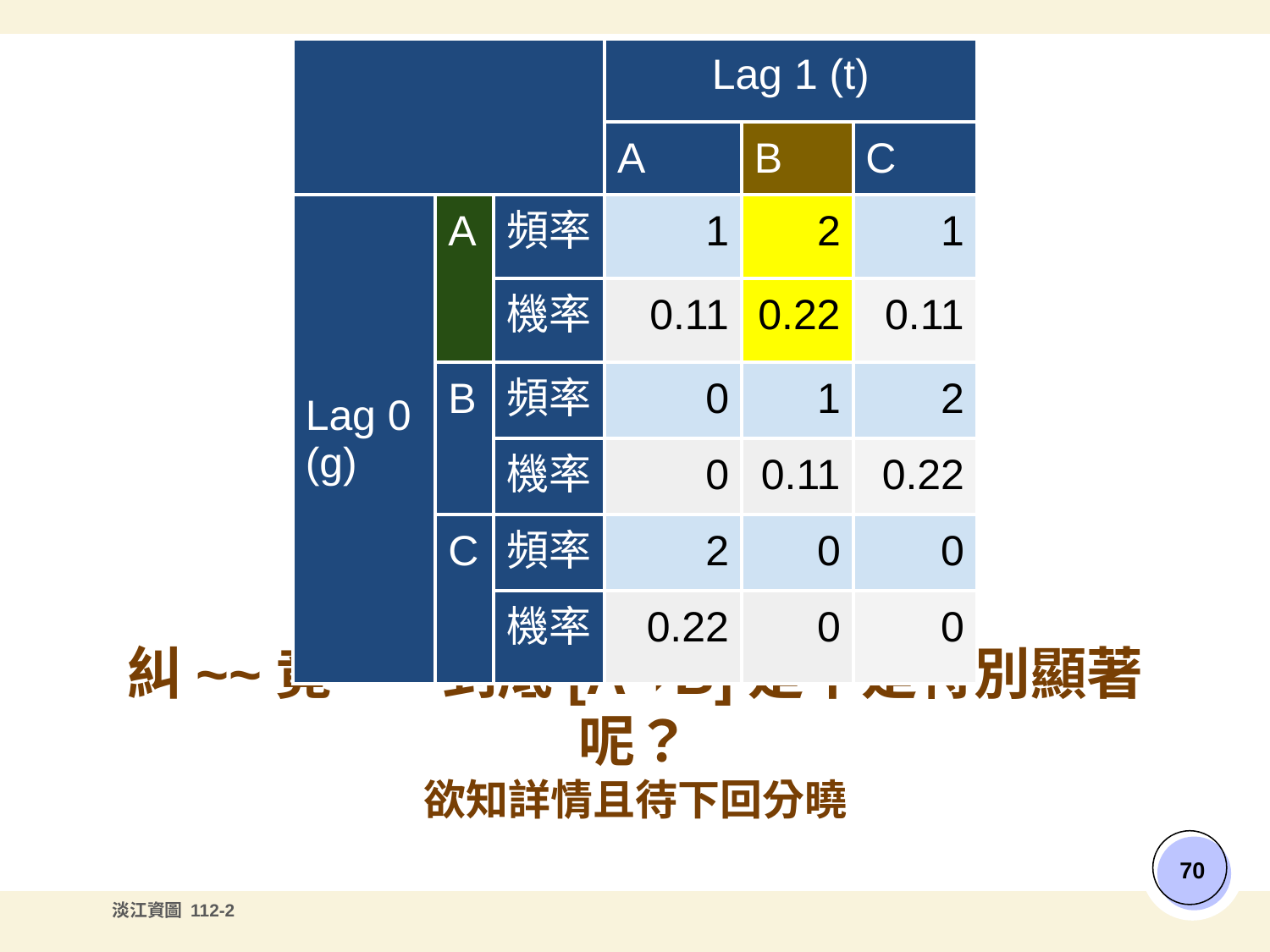

|  |  |  | Lag 1 (t) |  |  |
| --- | --- | --- | --- | --- | --- |
|  |  |  | A | B | C |
| Lag 0 (g) | A | 頻率 | 1 | 2 | 1 |
|  |  | 機率 | 0.11 | 0.22 | 0.11 |
|  | B | 頻率 | 0 | 1 | 2 |
|  |  | 機率 | 0 | 0.11 | 0.22 |
|  | C | 頻率 | 2 | 0 | 0 |
|  |  | 機率 | 0.22 | 0 | 0 |

# 糾~~竟~~ 到底[A⇨B]是不是特別顯著呢？
欲知詳情且待下回分曉
70